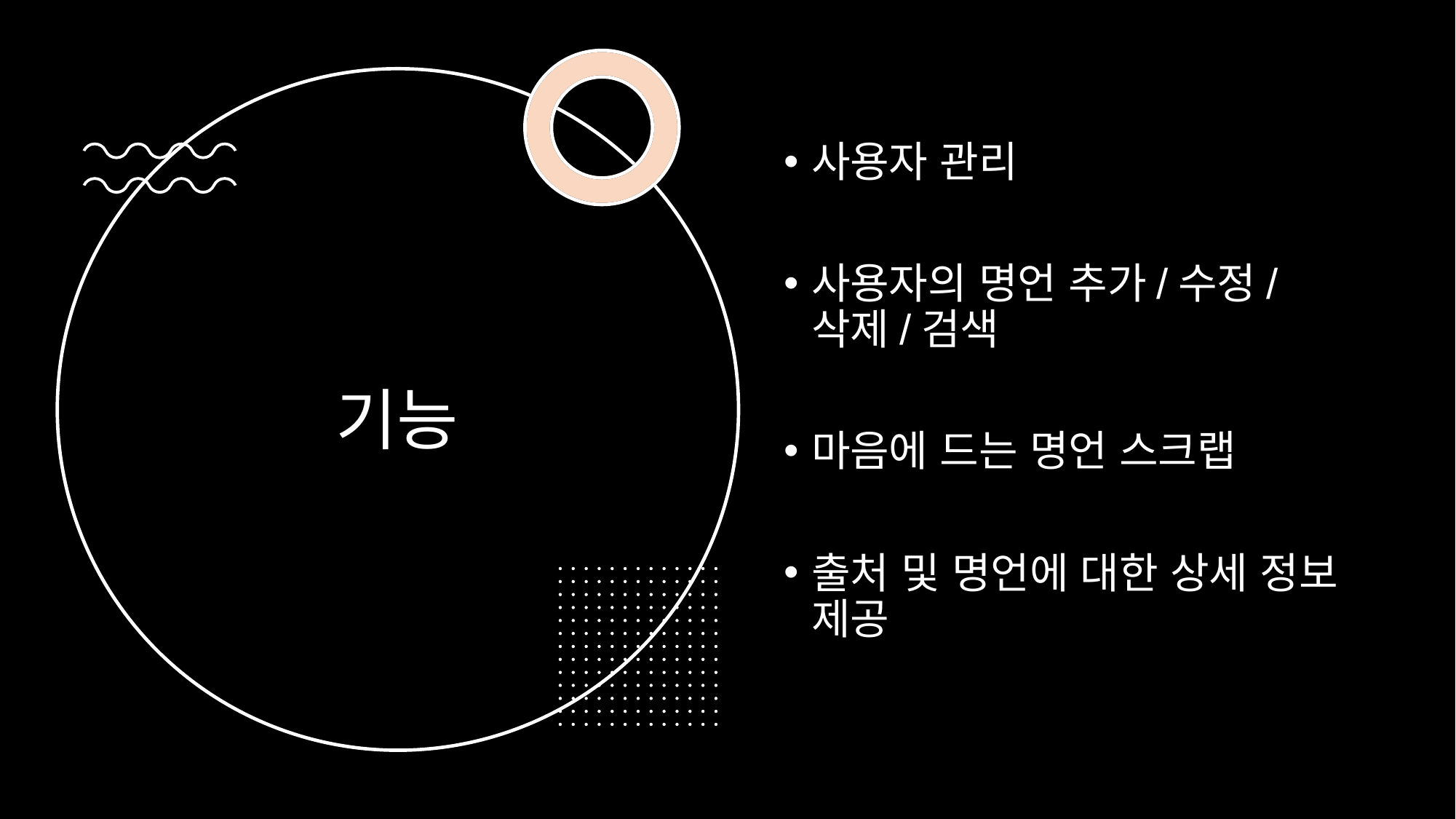

사용자 관리

사용자의 명언 추가/수정/삭제/검색

마음에 드는 명언 스크랩

출처 및 명언에 대한 상세 정보 제공

# 기능